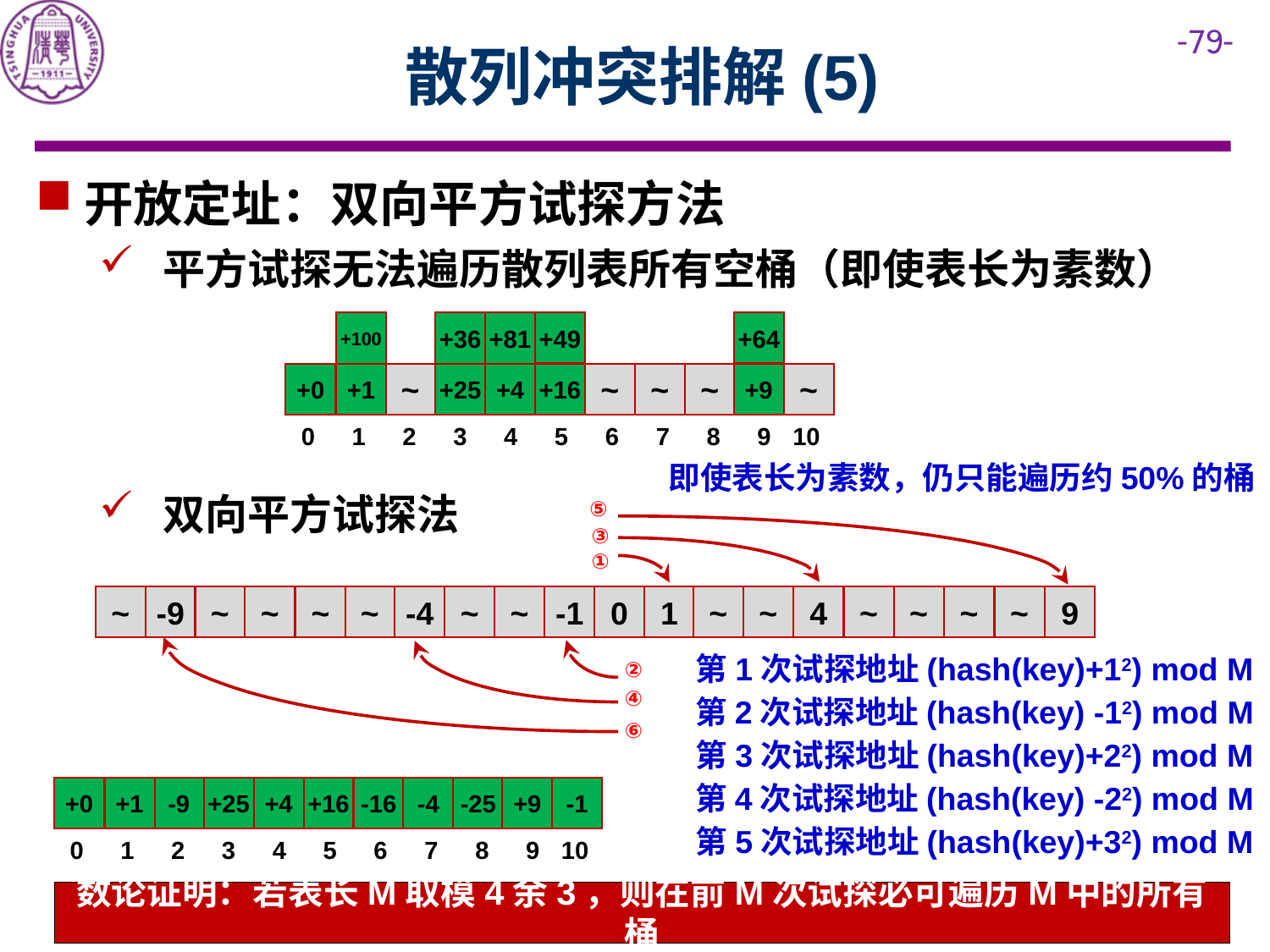

# 散列冲突排解(5)
开放定址：双向平方试探方法
平方试探无法遍历散列表所有空桶（即使表长为素数）

双向平方试探法
+49
+64
+81
+100
+36
+1
+9
~
+0
~
+25
+4
+16
~
~
~
0
1
2
3
4
5
6
7
8
9
10
即使表长为素数，仍只能遍历约50%的桶
⑤

③
①

~
~
~
4
~
~
~
-9
~
~
~
-4
~
~
-1
0
1
~
~
9
第1次试探地址(hash(key)+12) mod M
②
④
第2次试探地址(hash(key) -12) mod M
⑥
第3次试探地址(hash(key)+22) mod M
第4次试探地址(hash(key) -22) mod M
+1
+9
-1
+0
-9
+25
+4
+16
-16
-4
-25
0
1
2
3
4
5
6
7
8
9
10
第5次试探地址(hash(key)+32) mod M
数论证明：若表长M取模4余3，则在前M次试探必可遍历M中的所有桶